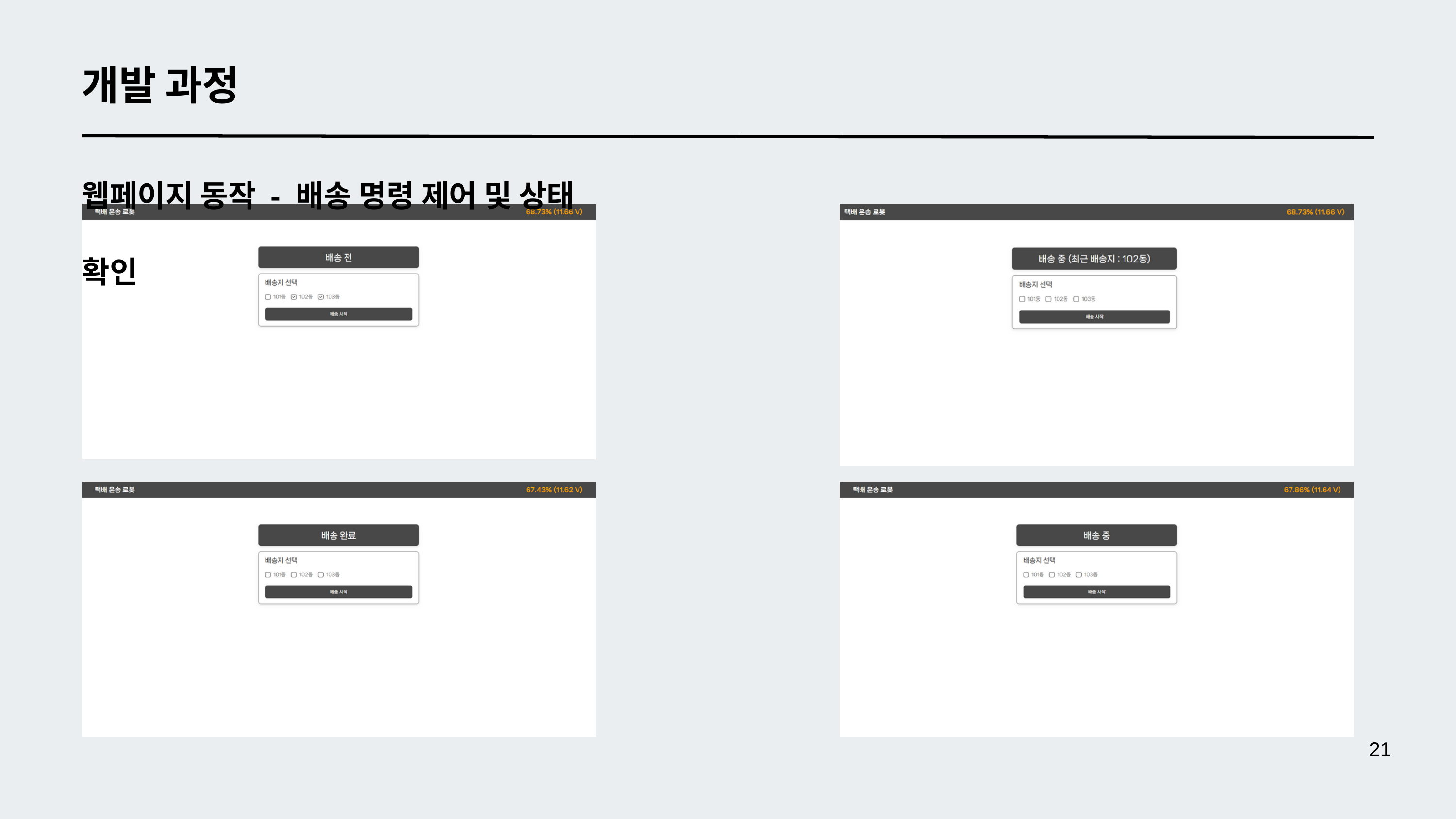

개발 과정

웹페이지 동작 - 배송 명령 제어 및 상태 확인

21